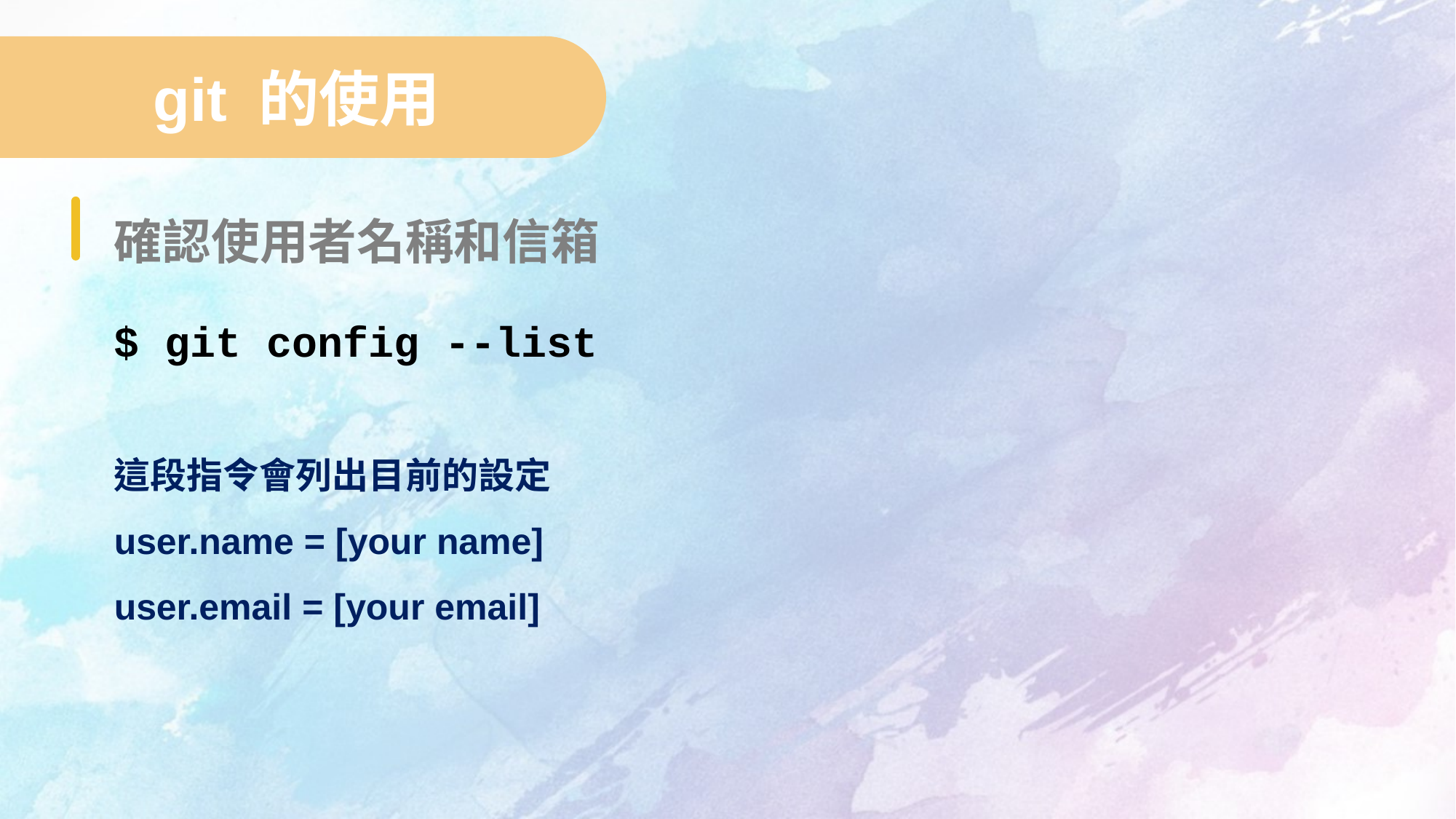

git 的使用
確認使用者名稱和信箱
$ git config --list
這段指令會列出目前的設定
user.name = [your name]
user.email = [your email]